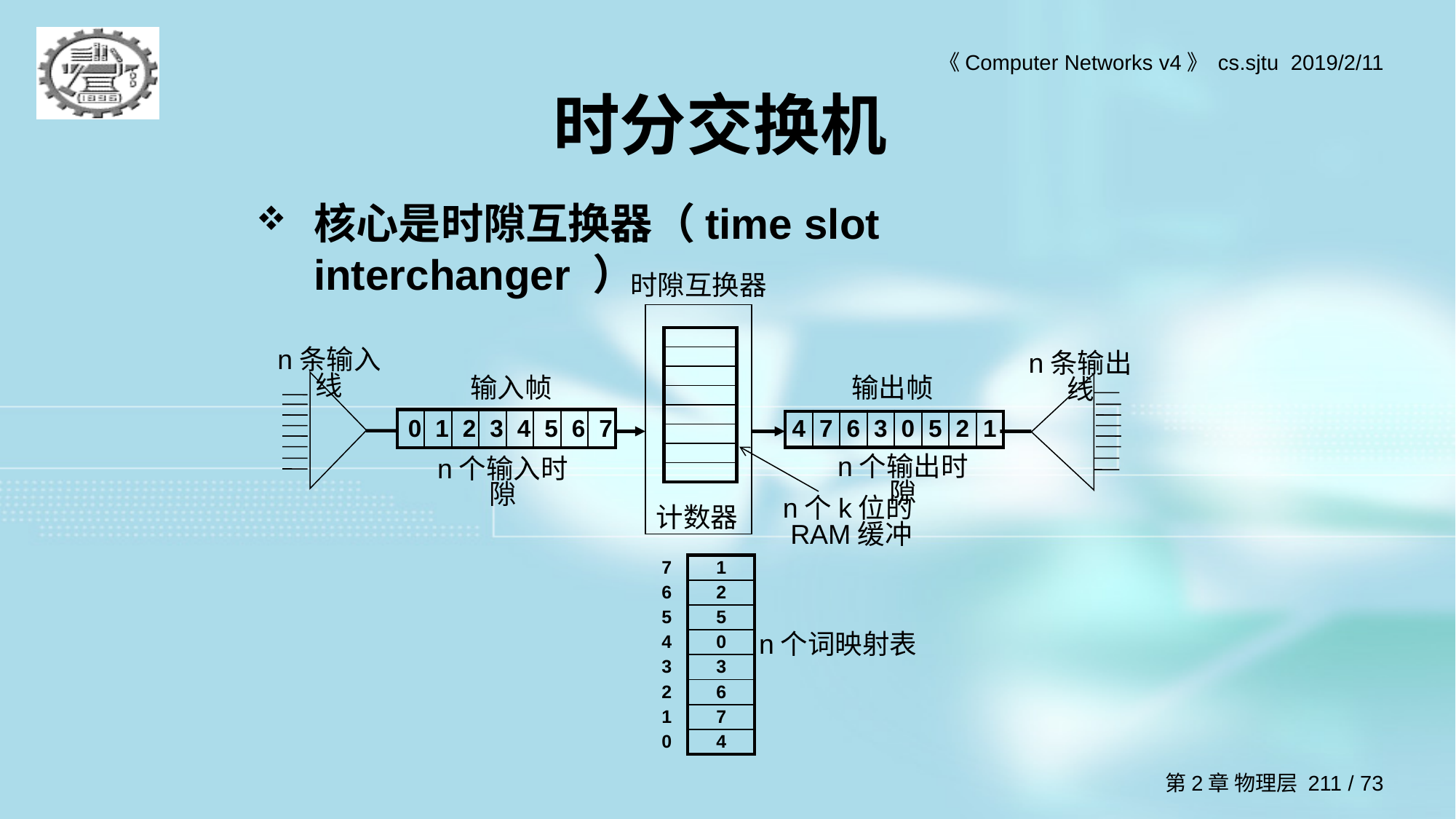

# 时分交换机
核心是时隙互换器（time slot interchanger ）
时隙互换器

计数器
n条输入线
n条输出线
输入帧
输出帧

n个输出时隙
n个输入时隙

n个k位的RAM缓冲
n个词映射表
|  |
| --- |
|  |
|  |
|  |
|  |
|  |
|  |
|  |
| 0 | 1 | 2 | 3 | 4 | 5 | 6 | 7 |
| --- | --- | --- | --- | --- | --- | --- | --- |
| 4 | 7 | 6 | 3 | 0 | 5 | 2 | 1 |
| --- | --- | --- | --- | --- | --- | --- | --- |
| 7 | 1 |
| --- | --- |
| 6 | 2 |
| 5 | 5 |
| 4 | 0 |
| 3 | 3 |
| 2 | 6 |
| 1 | 7 |
| 0 | 4 |